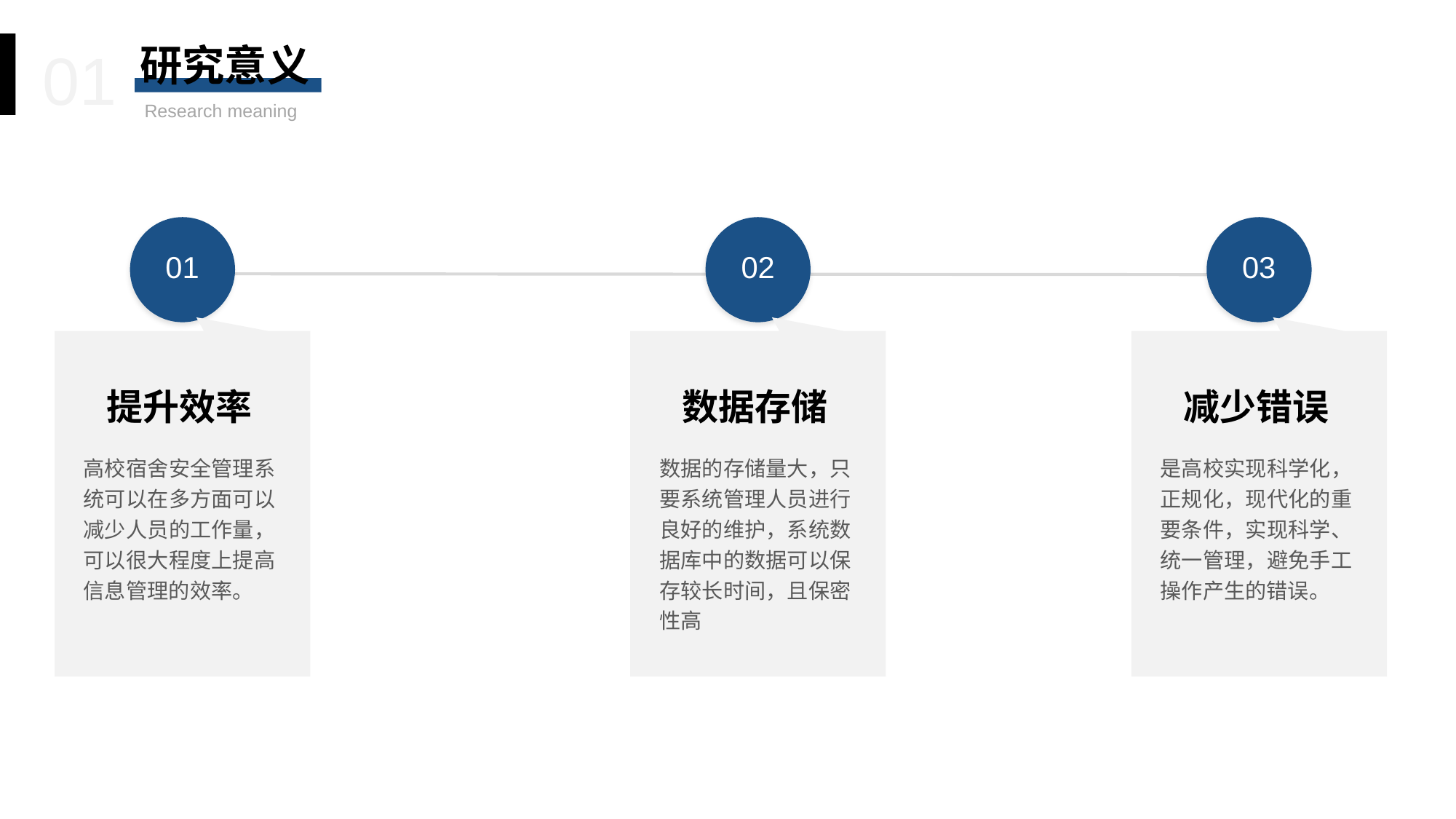

01
研究意义
Research meaning

01

提升效率
高校宿舍安全管理系统可以在多方面可以减少人员的工作量，可以很大程度上提高信息管理的效率。
02

数据存储
数据的存储量大，只要系统管理人员进行良好的维护，系统数据库中的数据可以保存较长时间，且保密性高
03

减少错误
是高校实现科学化，正规化，现代化的重要条件，实现科学、统一管理，避免手工操作产生的错误。